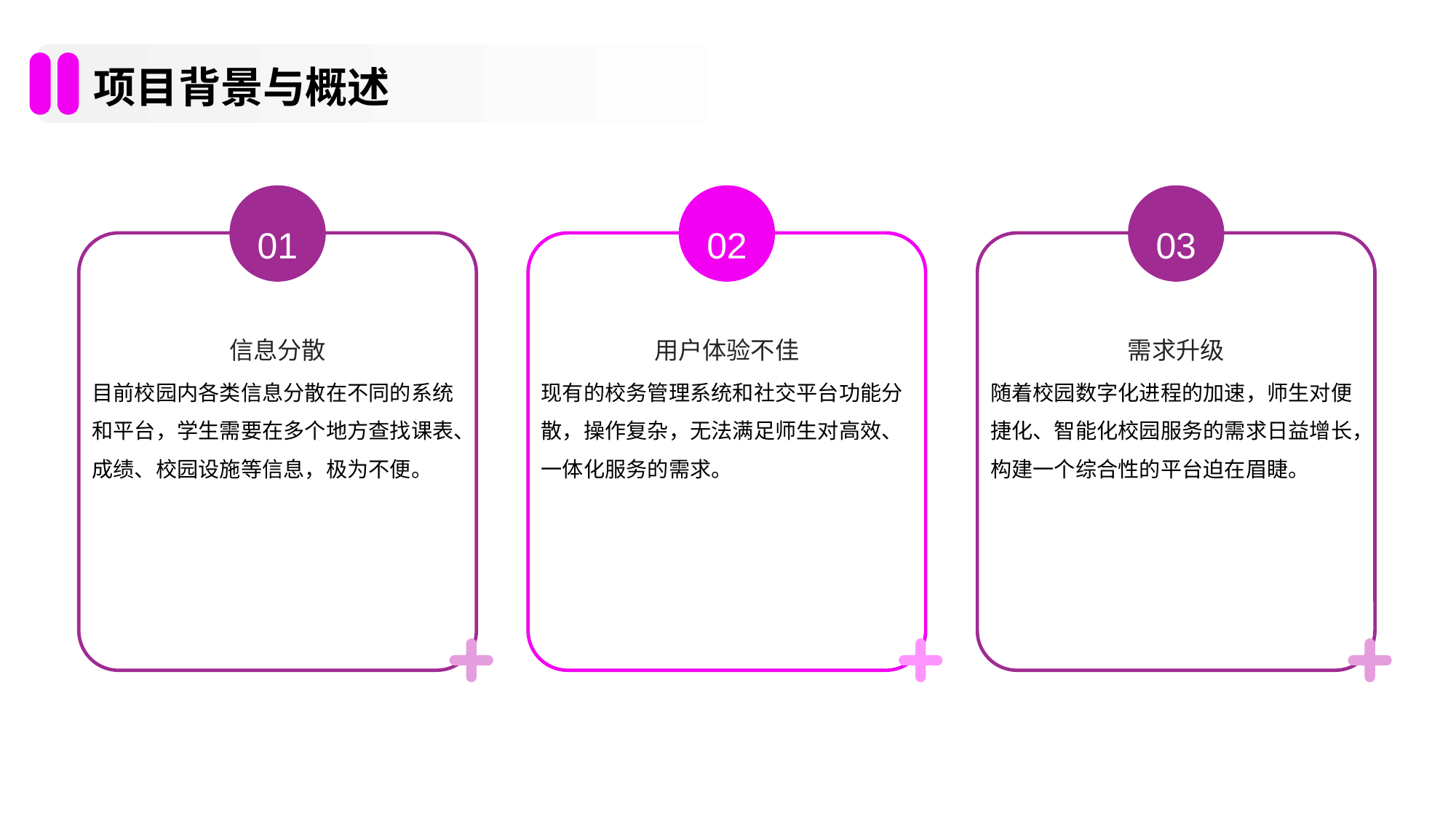

项目背景与概述

01
02
03

信息分散
用户体验不佳
需求升级
目前校园内各类信息分散在不同的系统和平台，学生需要在多个地方查找课表、成绩、校园设施等信息，极为不便。
现有的校务管理系统和社交平台功能分散，操作复杂，无法满足师生对高效、一体化服务的需求。
随着校园数字化进程的加速，师生对便捷化、智能化校园服务的需求日益增长，构建一个综合性的平台迫在眉睫。